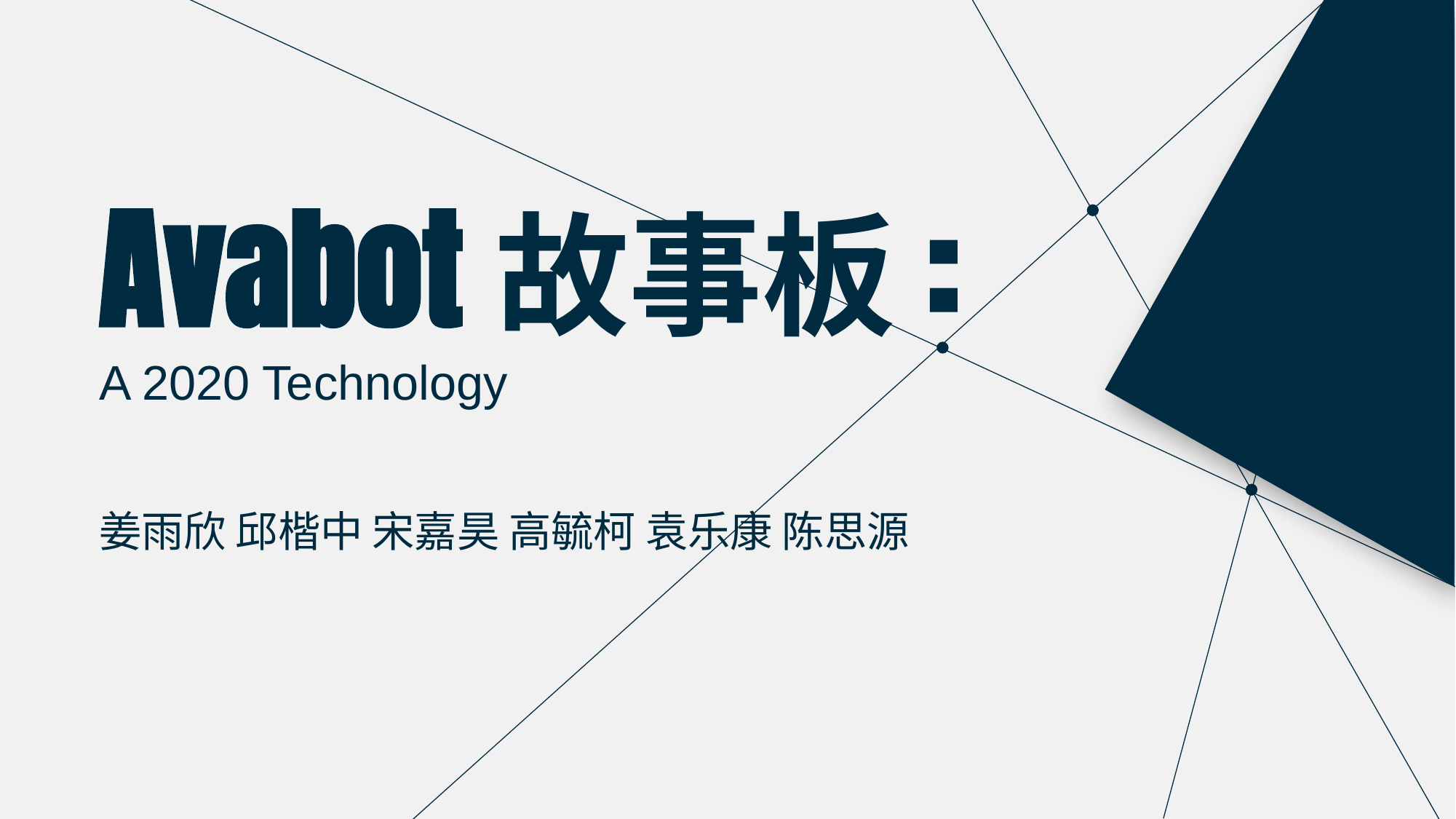

Avabot故事板:
A 2020 Technology

姜雨欣 邱楷中 宋嘉昊 高毓柯 袁乐康 陈思源